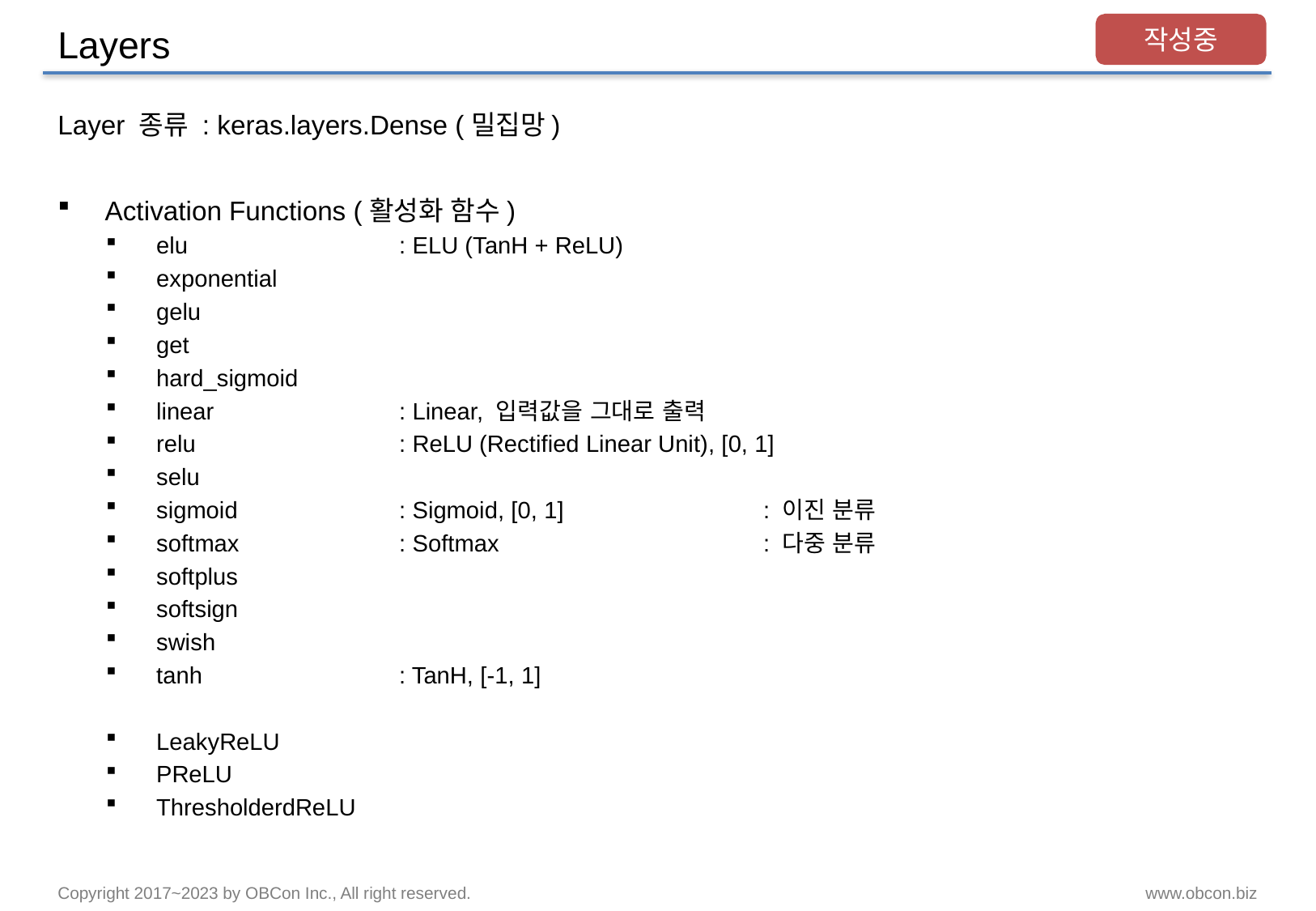

# Layers
작성중
Layer 종류 : keras.layers.Dense (밀집망)
Activation Functions (활성화 함수)
elu		: ELU (TanH + ReLU)
exponential
gelu
get
hard_sigmoid
linear		: Linear, 입력값을 그대로 출력
relu		: ReLU (Rectified Linear Unit), [0, 1]
selu
sigmoid		: Sigmoid, [0, 1]		: 이진 분류
softmax		: Softmax			: 다중 분류
softplus
softsign
swish
tanh		: TanH, [-1, 1]

LeakyReLU
PReLU
ThresholderdReLU